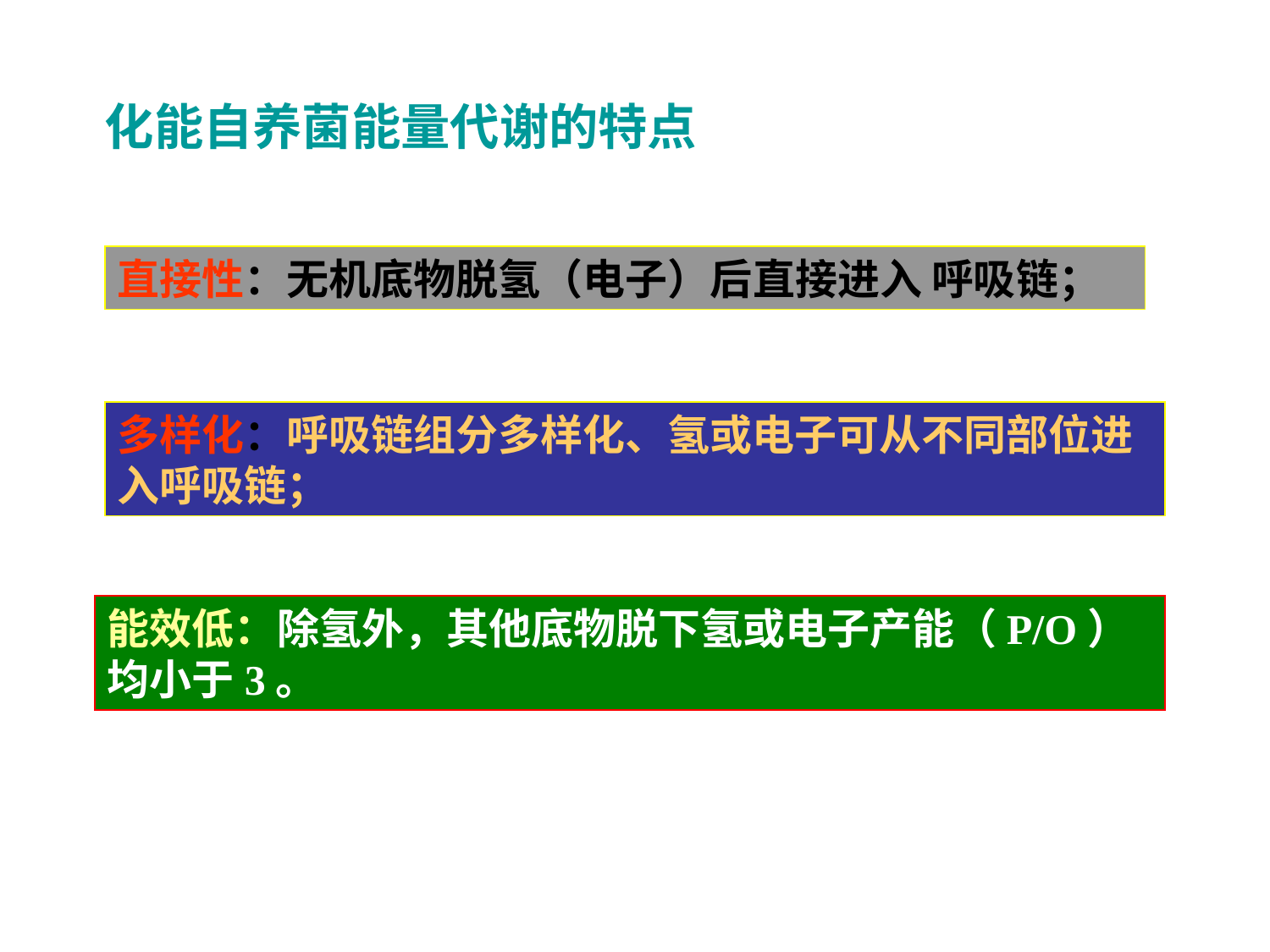

# 化能自养菌能量代谢的特点
直接性：无机底物脱氢（电子）后直接进入 呼吸链；
多样化：呼吸链组分多样化、氢或电子可从不同部位进入呼吸链；
能效低：除氢外，其他底物脱下氢或电子产能（P/O）均小于3。